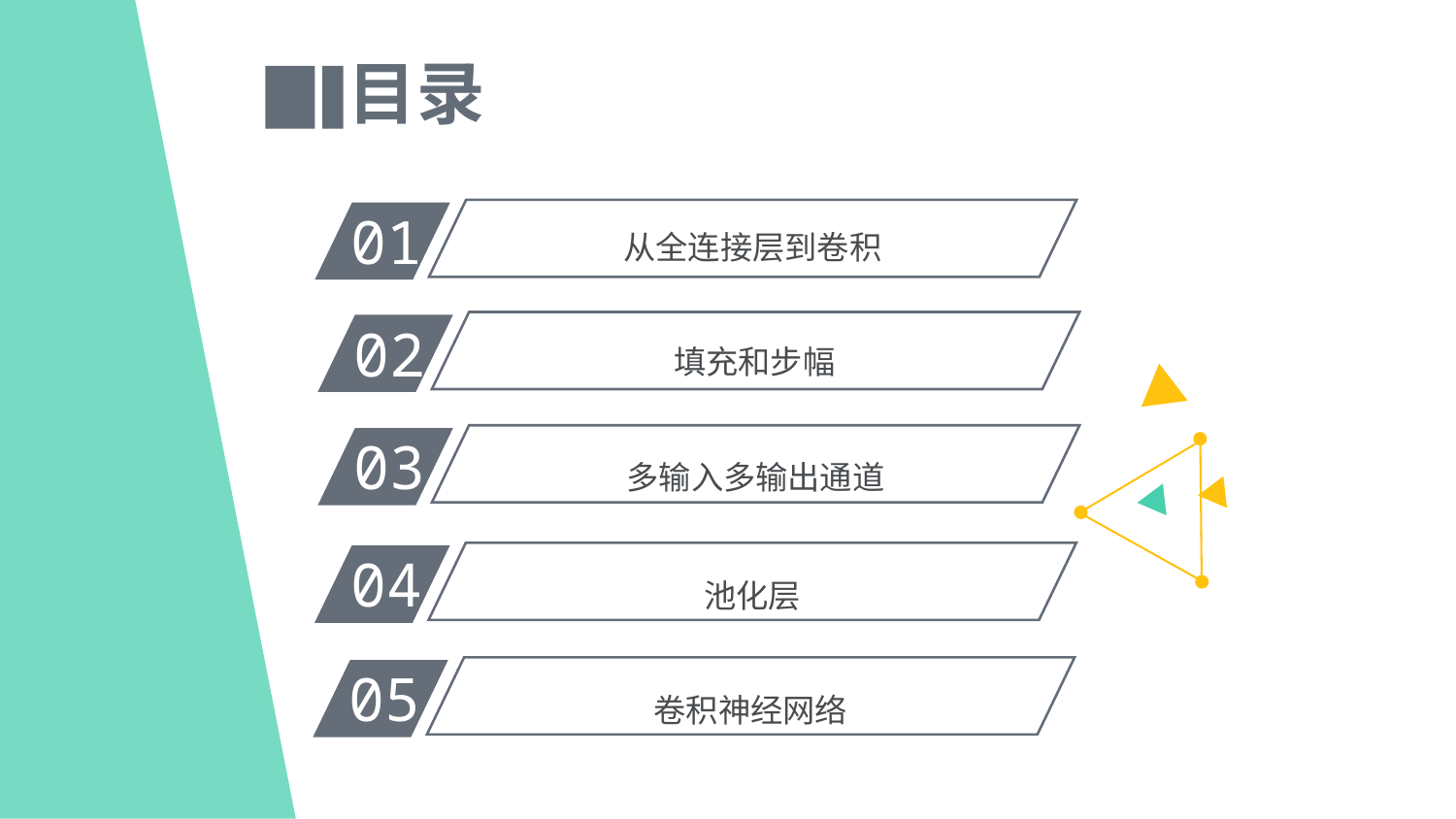

目录

01

从全连接层到卷积

02

填充和步幅

03

多输入多输出通道
04

池化层
05

卷积神经网络